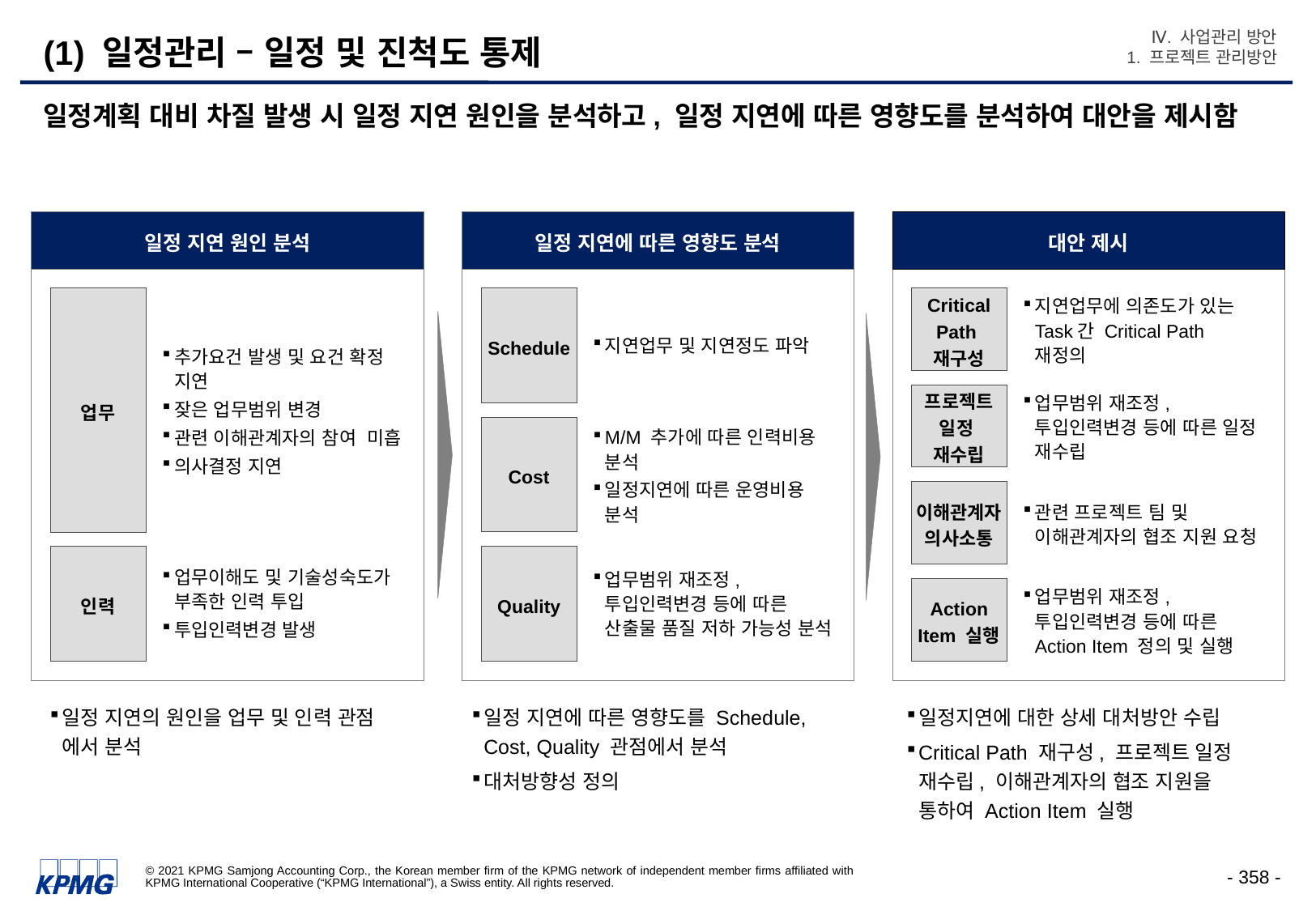

Ⅳ. 사업관리 방안
1. 프로젝트 관리방안
# (1) 일정관리 – 일정 및 진척도 통제
일정계획 대비 차질 발생 시 일정 지연 원인을 분석하고, 일정 지연에 따른 영향도를 분석하여 대안을 제시함
일정 지연 원인 분석
일정 지연에 따른 영향도 분석
대안 제시

업무
Schedule
Critical Path
재구성
지연업무에 의존도가 있는 Task간 Critical Path 재정의
추가요건 발생 및 요건 확정 지연
잦은 업무범위 변경
관련 이해관계자의 참여  미흡
의사결정 지연
지연업무 및 지연정도 파악
프로젝트
일정
재수립
업무범위 재조정, 투입인력변경 등에 따른 일정 재수립
Cost
M/M 추가에 따른 인력비용 분석
일정지연에 따른 운영비용 분석

이해관계자
의사소통
관련 프로젝트 팀 및 이해관계자의 협조 지원 요청
인력
Quality
업무범위 재조정, 투입인력변경 등에 따른 산출물 품질 저하 가능성 분석
업무이해도 및 기술성숙도가 부족한 인력 투입
투입인력변경 발생
Action
Item 실행
업무범위 재조정, 투입인력변경 등에 따른 Action Item 정의 및 실행
일정 지연에 따른 영향도를 Schedule, Cost, Quality 관점에서 분석
대처방향성 정의
일정 지연의 원인을 업무 및 인력 관점
에서 분석
일정지연에 대한 상세 대처방안 수립
Critical Path 재구성, 프로젝트 일정
재수립, 이해관계자의 협조 지원을
통하여 Action Item 실행